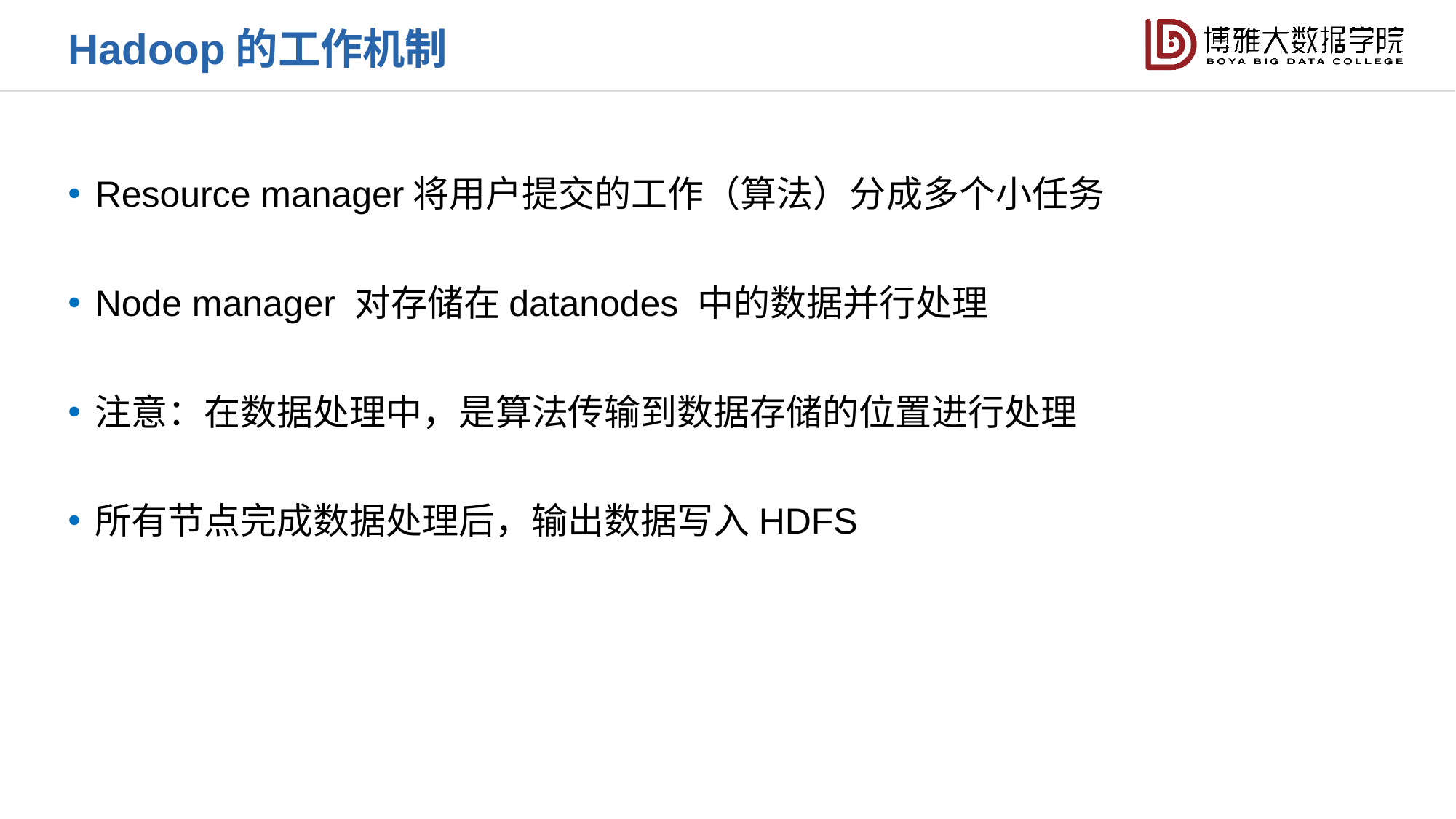

Hadoop的工作机制

Resource manager将用户提交的工作（算法）分成多个小任务

Node manager 对存储在datanodes 中的数据并行处理

注意：在数据处理中，是算法传输到数据存储的位置进行处理

所有节点完成数据处理后，输出数据写入HDFS